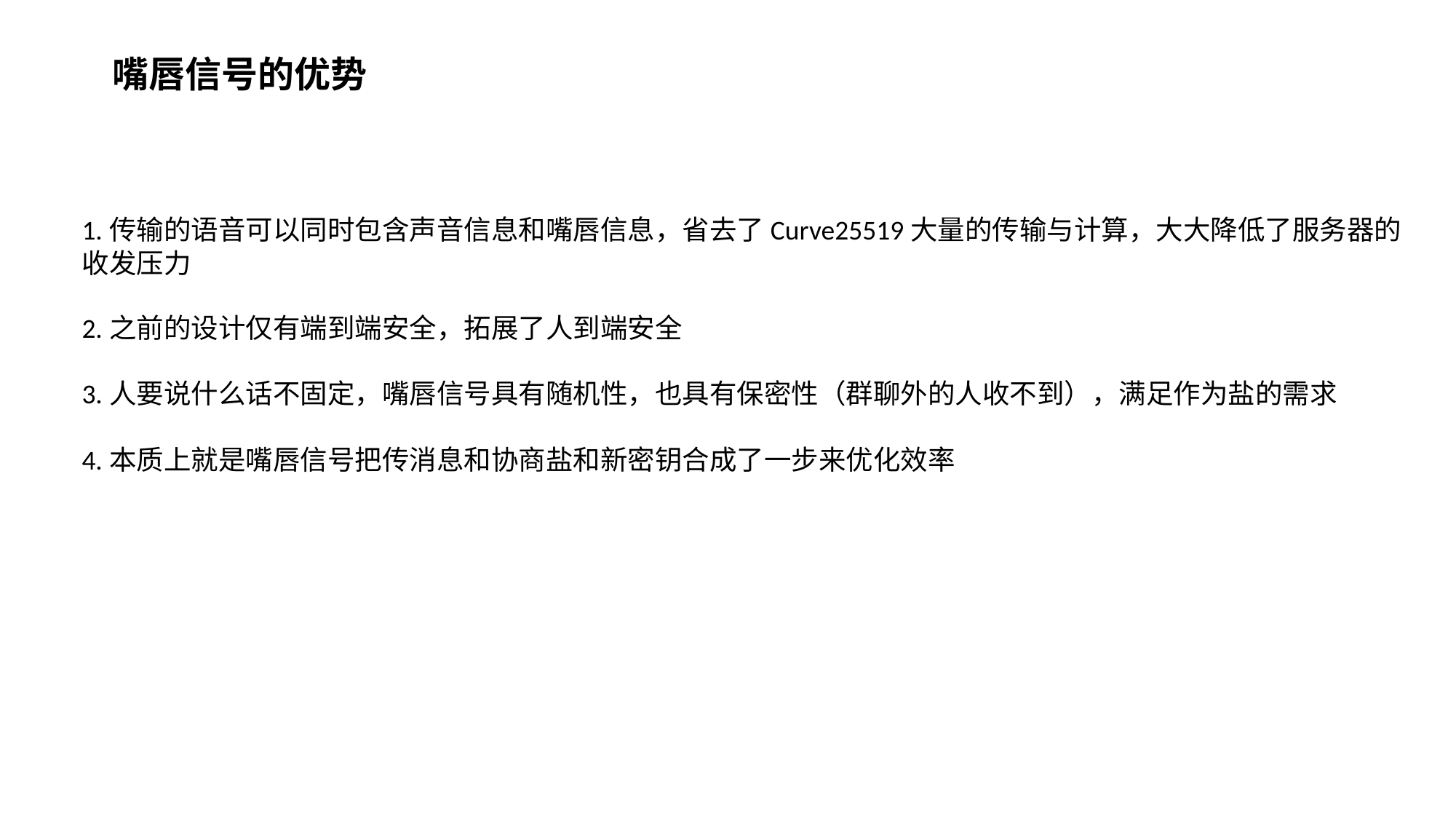

嘴唇信号的优势

1.传输的语音可以同时包含声音信息和嘴唇信息，省去了Curve25519大量的传输与计算，大大降低了服务器的收发压力

2.之前的设计仅有端到端安全，拓展了人到端安全

3.人要说什么话不固定，嘴唇信号具有随机性，也具有保密性（群聊外的人收不到），满足作为盐的需求

4.本质上就是嘴唇信号把传消息和协商盐和新密钥合成了一步来优化效率